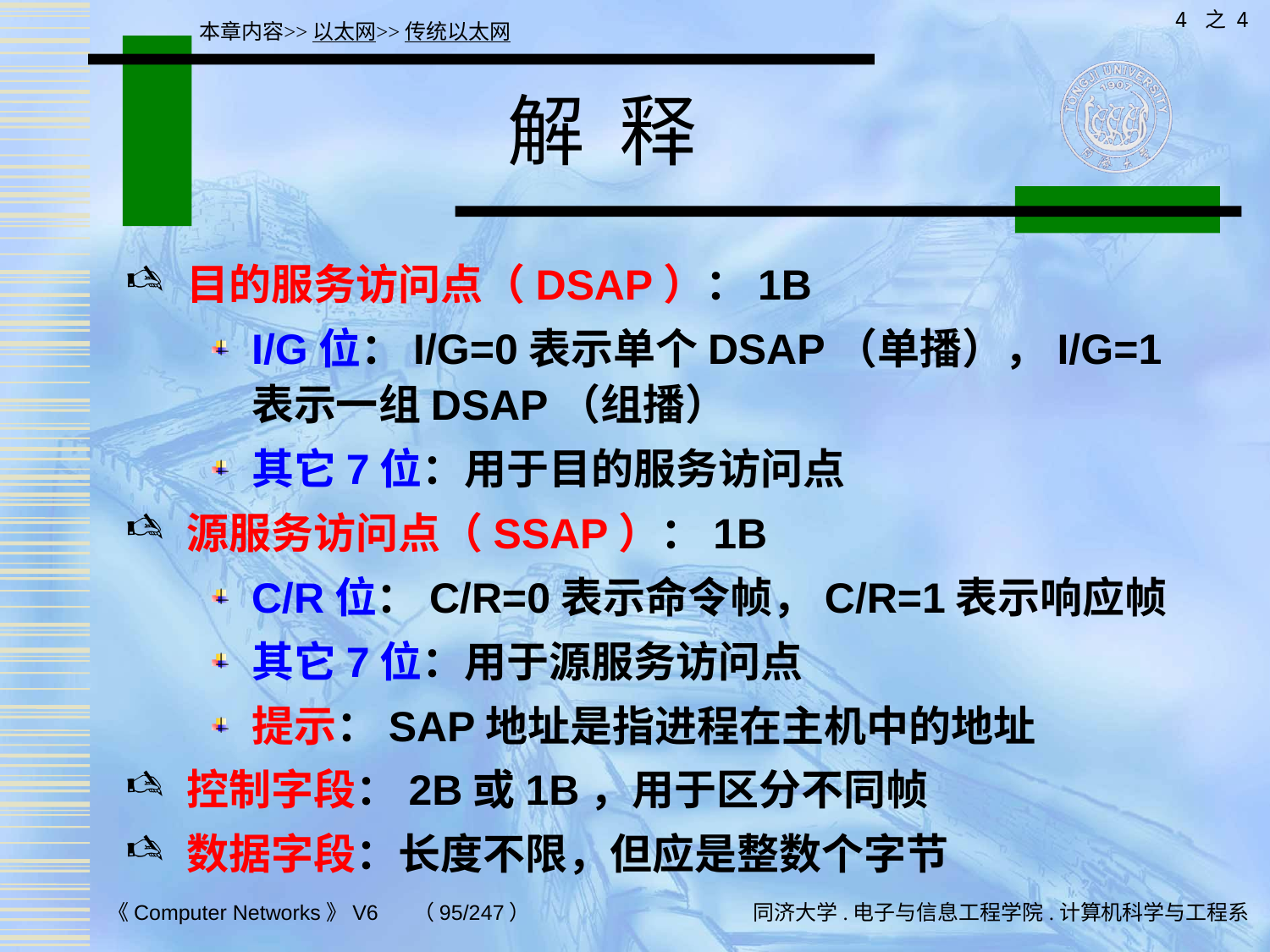

4 之 4
本章内容>>以太网>>传统以太网
# 解  释
目的服务访问点（DSAP）：1B
I/G位：I/G=0表示单个DSAP（单播），I/G=1表示一组DSAP（组播）
其它7位：用于目的服务访问点
源服务访问点（SSAP）：1B
C/R位：C/R=0表示命令帧，C/R=1表示响应帧
其它7位：用于源服务访问点
提示：SAP地址是指进程在主机中的地址
控制字段：2B或1B，用于区分不同帧
数据字段：长度不限，但应是整数个字节